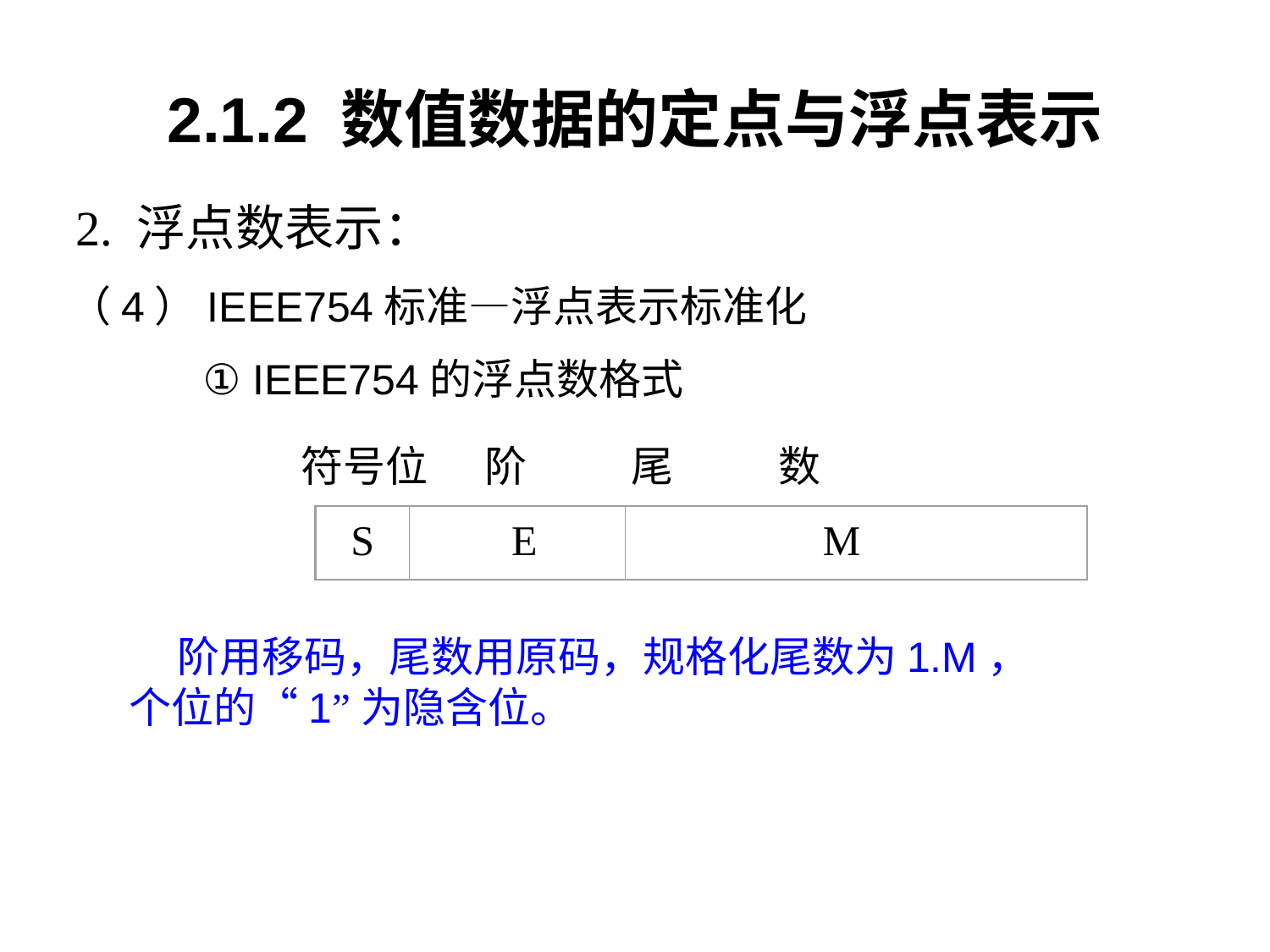

# 2.1.2 数值数据的定点与浮点表示
2. 浮点数表示：
（4）IEEE754标准—浮点表示标准化
① IEEE754的浮点数格式
       符号位      阶           尾           数

S

       E

                M

    阶用移码，尾数用原码，规格化尾数为1.M，
个位的“1”为隐含位。